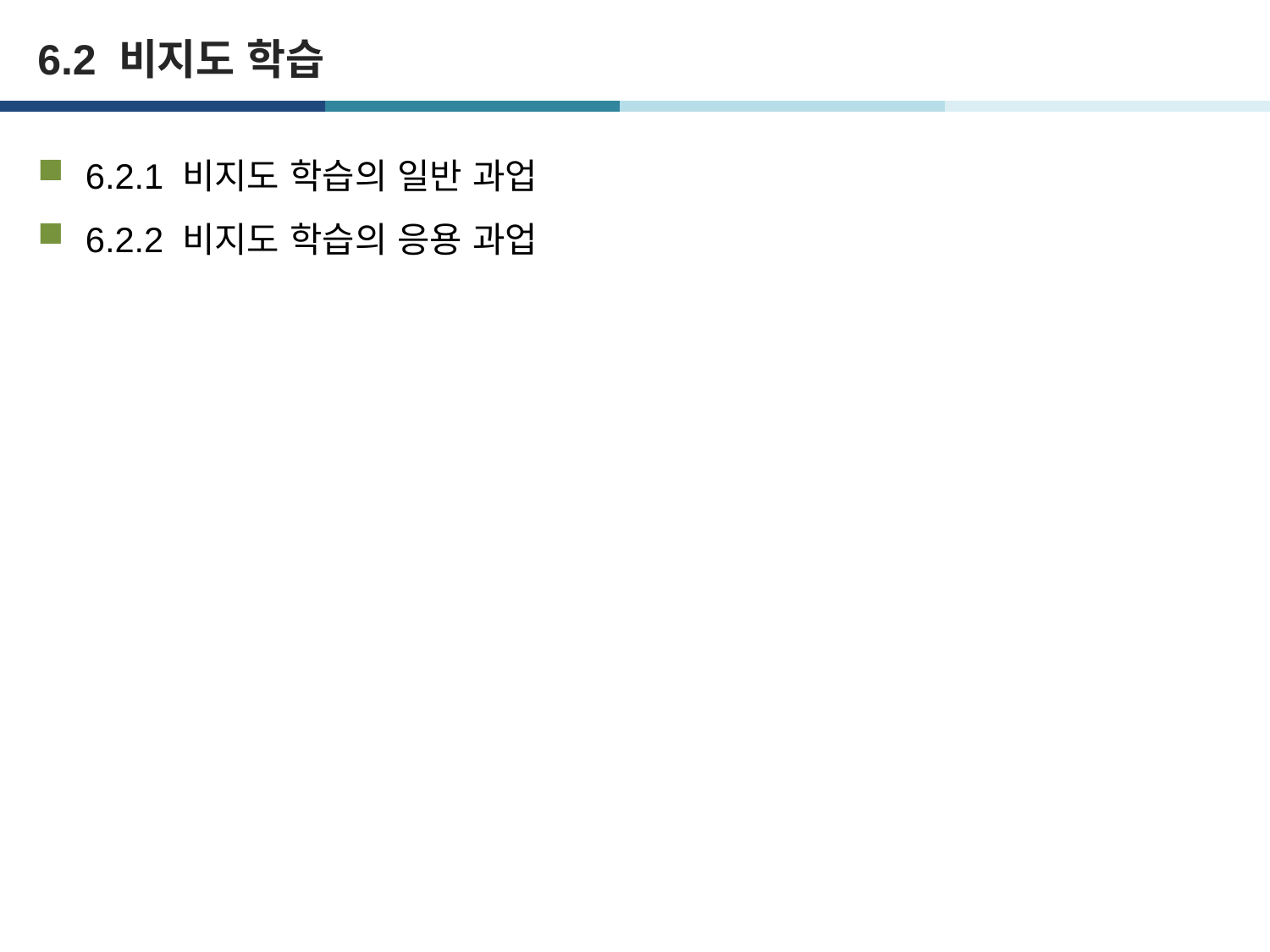

# 6.2 비지도 학습
6.2.1 비지도 학습의 일반 과업
6.2.2 비지도 학습의 응용 과업